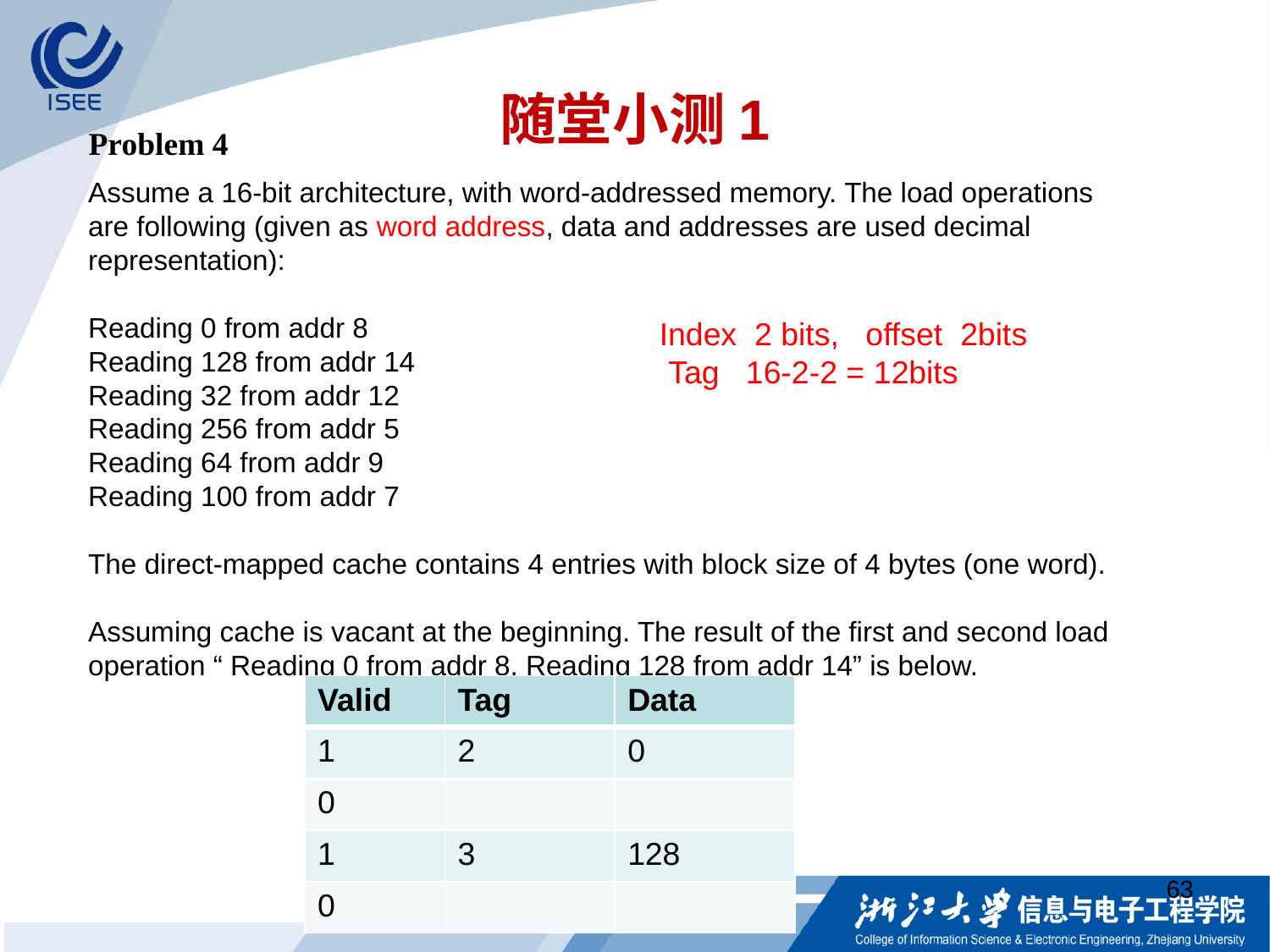

# 随堂小测1
Problem 4
Assume a 16-bit architecture, with word-addressed memory. The load operations are following (given as word address, data and addresses are used decimal representation):

Reading 0 from addr 8
Reading 128 from addr 14
Reading 32 from addr 12
Reading 256 from addr 5
Reading 64 from addr 9
Reading 100 from addr 7

The direct-mapped cache contains 4 entries with block size of 4 bytes (one word).
Assuming cache is vacant at the beginning. The result of the first and second load operation “ Reading 0 from addr 8, Reading 128 from addr 14” is below.
Index  2 bits,   offset  2bits
 Tag   16-2-2 = 12bits
| Valid | Tag | Data |
| --- | --- | --- |
| 1 | 2 | 0 |
| 0 |  |  |
| 1 | 3 | 128 |
| 0 |  |  |
63